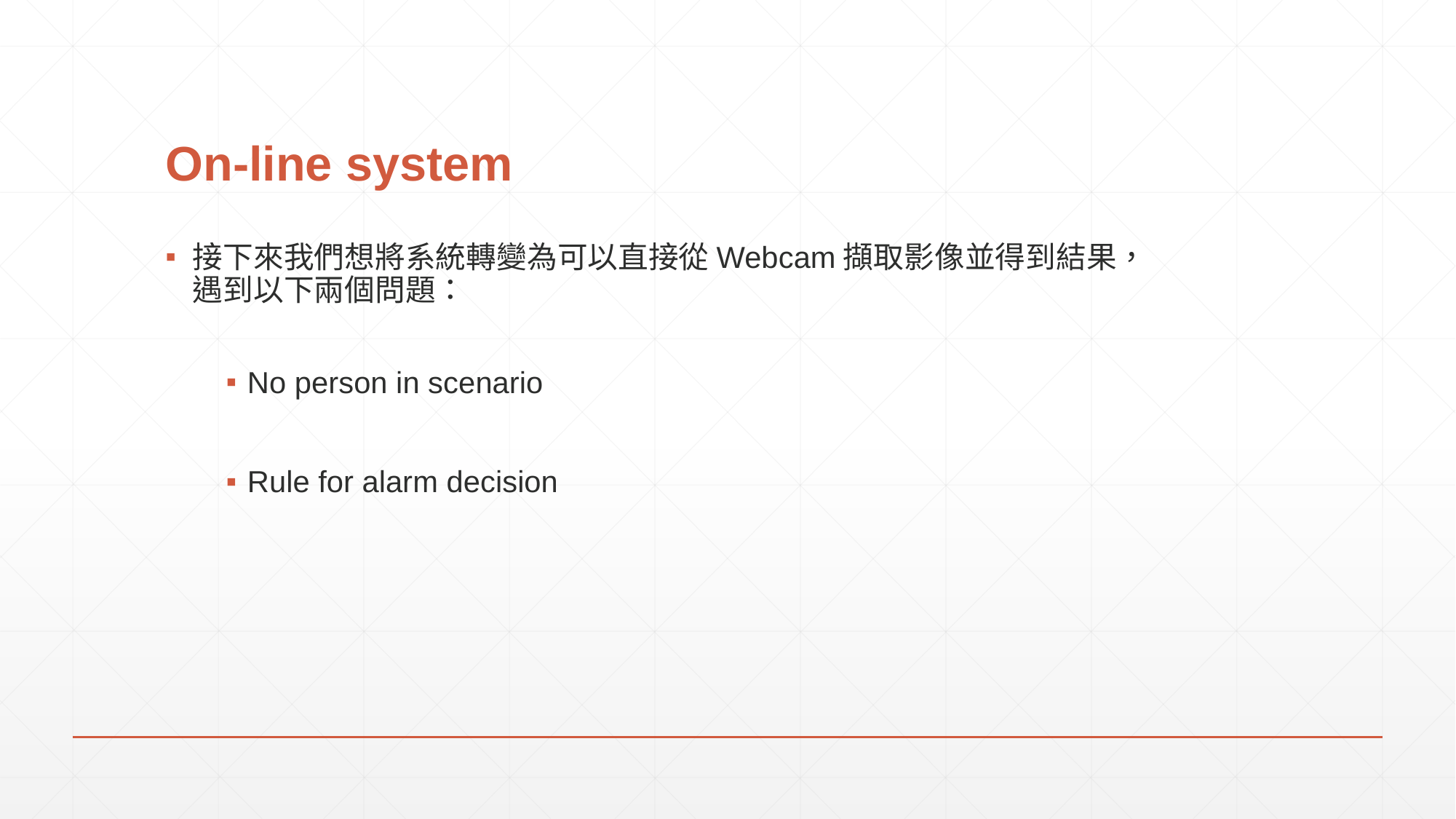

# On-line system
接下來我們想將系統轉變為可以直接從Webcam擷取影像並得到結果，
遇到以下兩個問題：

No person in scenario

Rule for alarm decision